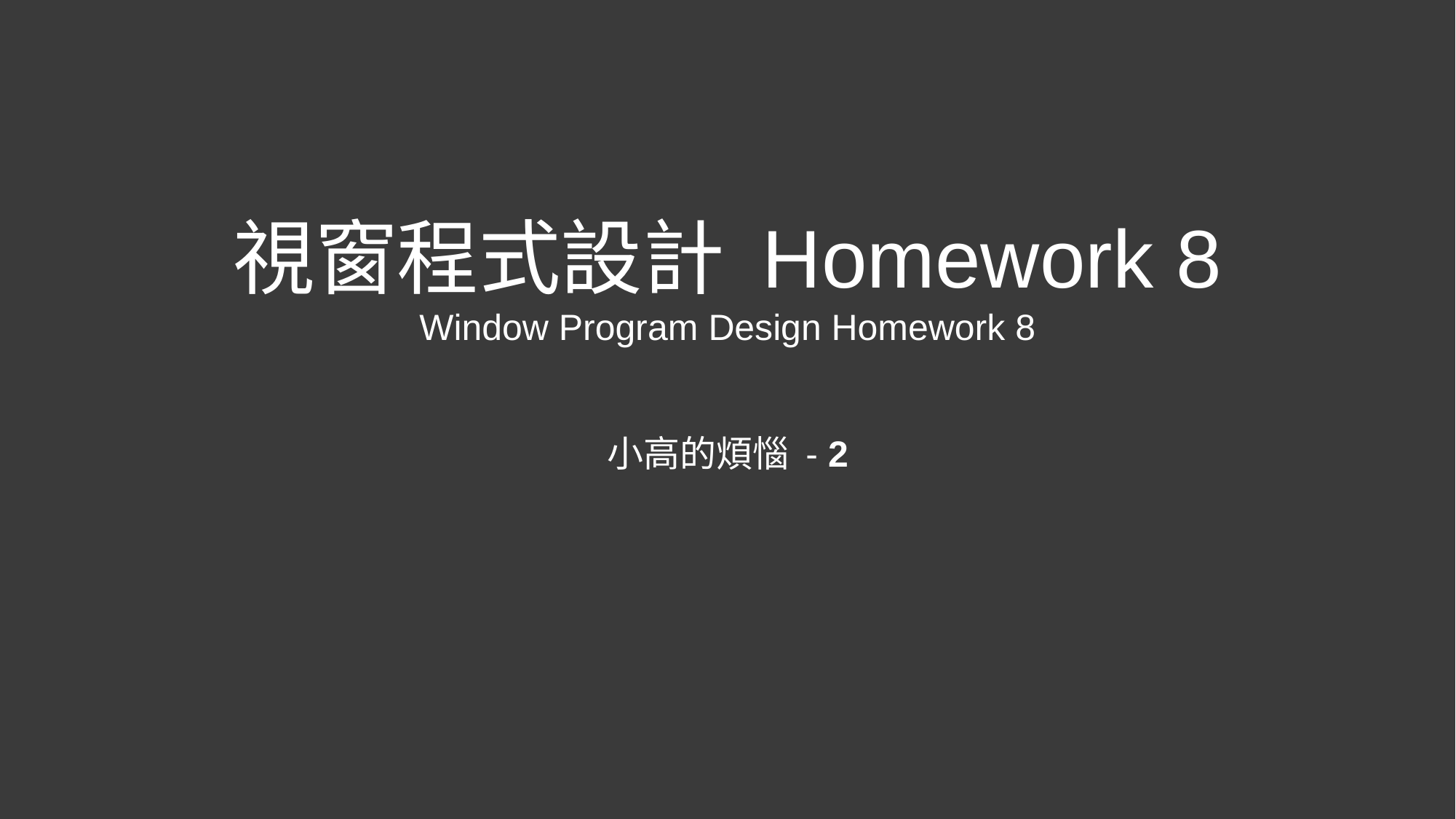

# 視窗程式設計 Homework 8 Window Program Design Homework 8
小高的煩惱 - 2